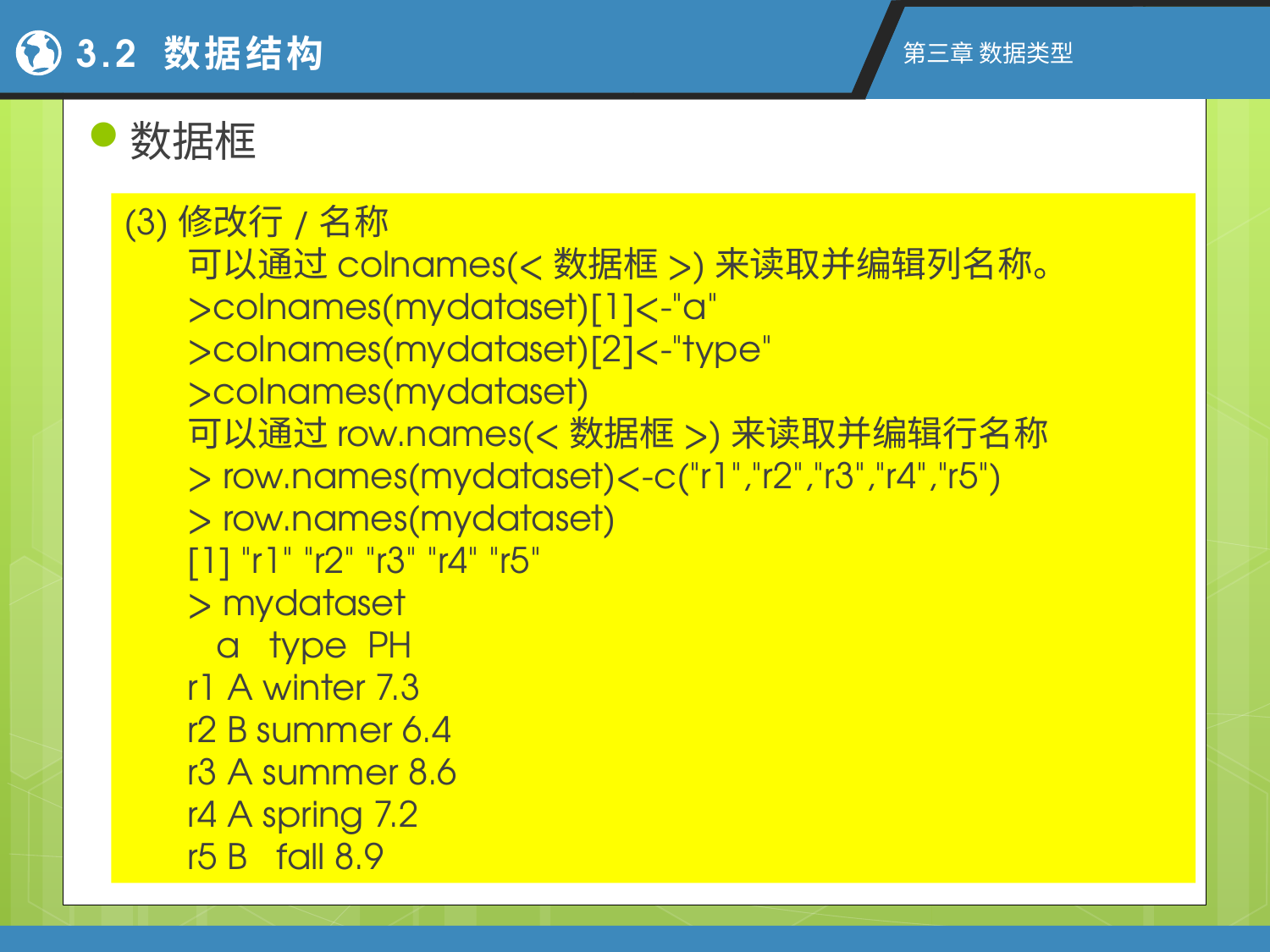

2.1新手上路
3.2 数据结构

第二章 R语言入门
第三章 数据类型
数据框
(3)修改行/名称
可以通过colnames(<数据框>)来读取并编辑列名称。
>colnames(mydataset)[1]<-"a"
>colnames(mydataset)[2]<-"type"
>colnames(mydataset)
可以通过row.names(<数据框>)来读取并编辑行名称
> row.names(mydataset)<-c("r1","r2","r3","r4","r5")
> row.names(mydataset)
[1] "r1" "r2" "r3" "r4" "r5"
> mydataset
   a   type  PH
r1 A winter 7.3
r2 B summer 6.4
r3 A summer 8.6
r4 A spring 7.2
r5 B   fall 8.9